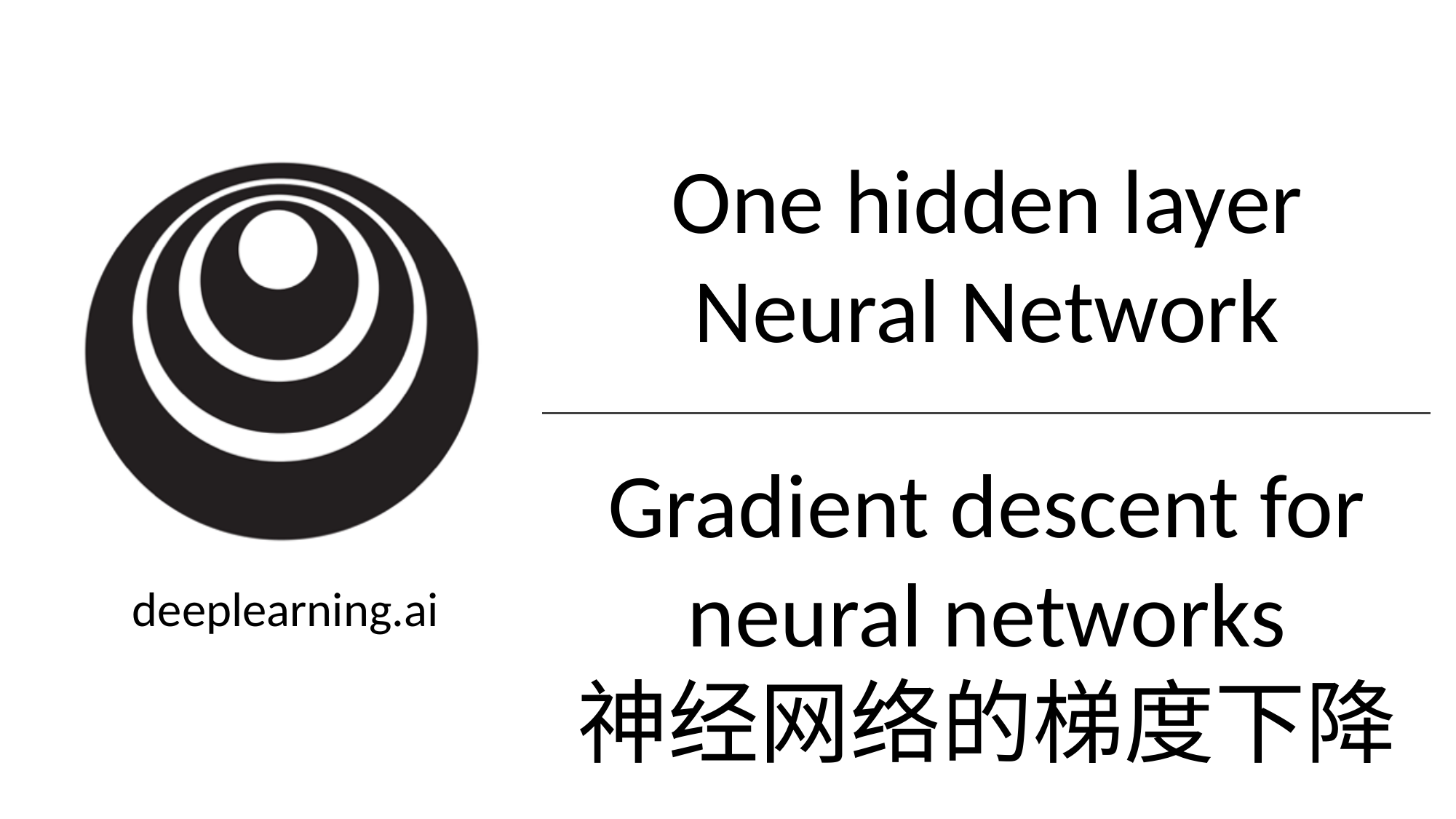

One hidden layer
Neural Network
Gradient descent for
neural networks
神经网络的梯度下降